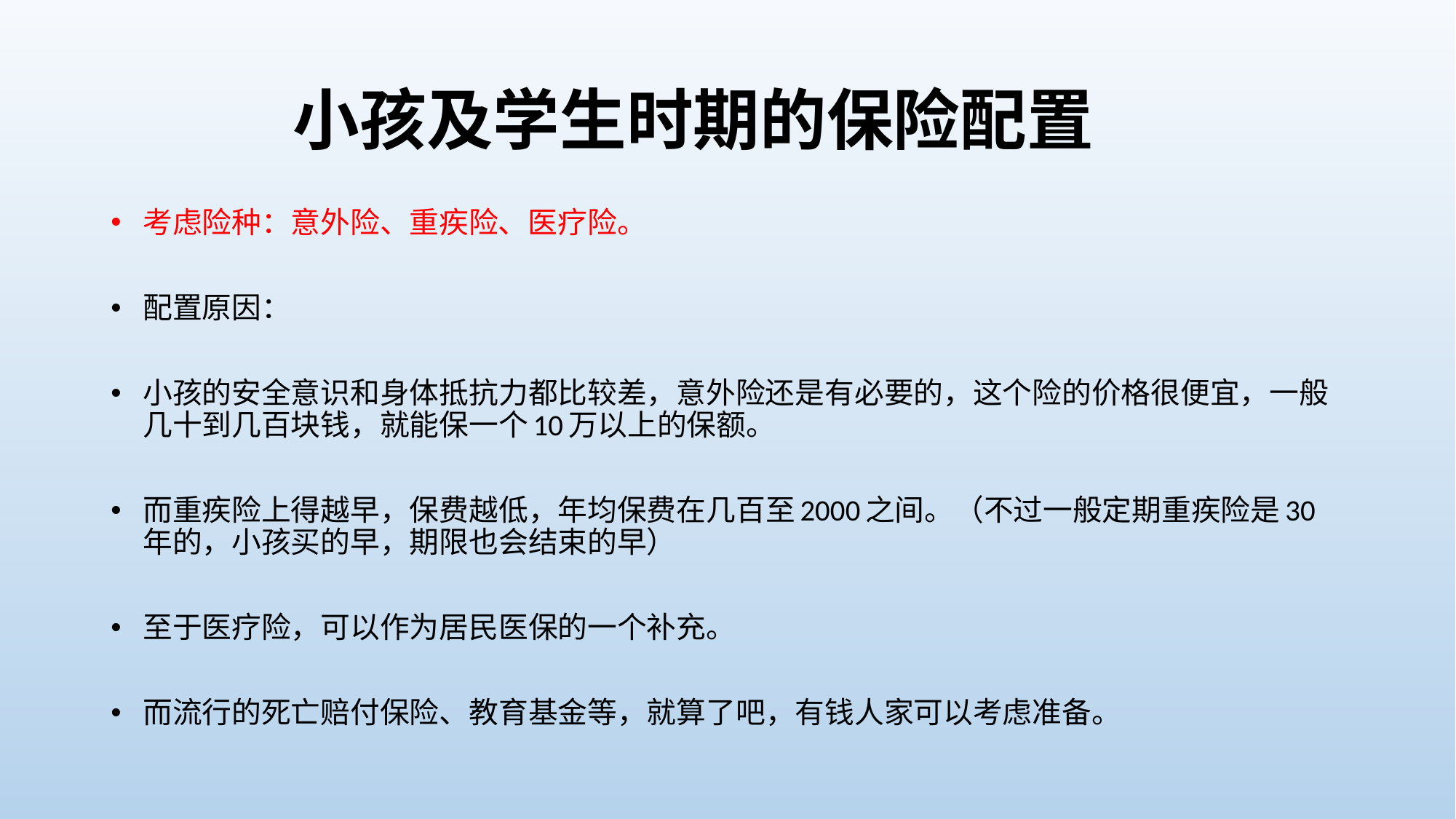

# 小孩及学生时期的保险配置
考虑险种：意外险、重疾险、医疗险。

配置原因：

小孩的安全意识和身体抵抗力都比较差，意外险还是有必要的，这个险的价格很便宜，一般几十到几百块钱，就能保一个10万以上的保额。

而重疾险上得越早，保费越低，年均保费在几百至2000之间。（不过一般定期重疾险是30年的，小孩买的早，期限也会结束的早）

至于医疗险，可以作为居民医保的一个补充。

而流行的死亡赔付保险、教育基金等，就算了吧，有钱人家可以考虑准备。